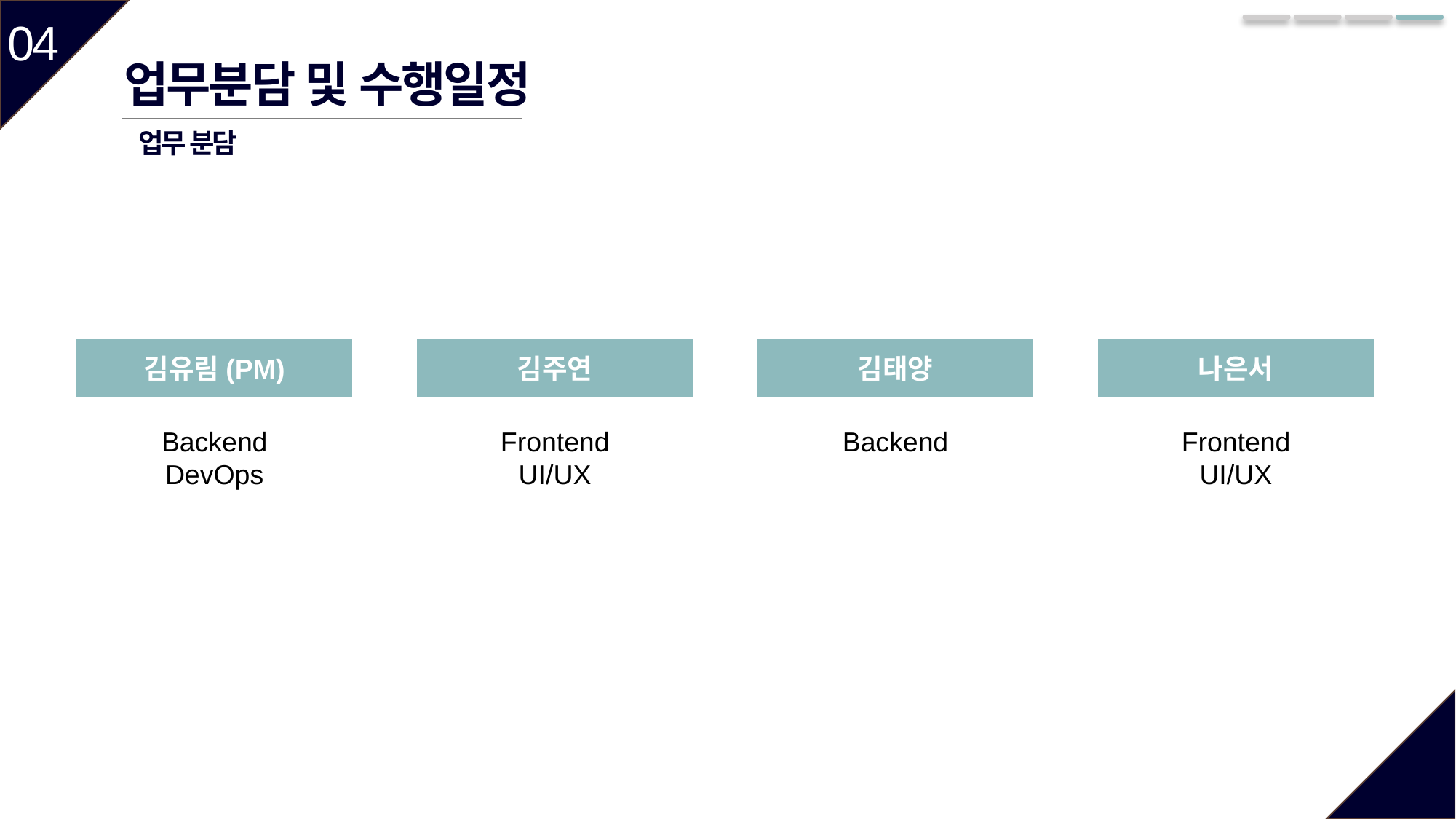

04
업무분담 및 수행일정
업무 분담
김유림(PM)
김주연
김태양
나은서
Backend
DevOps
Frontend
UI/UX
Backend
Frontend
UI/UX